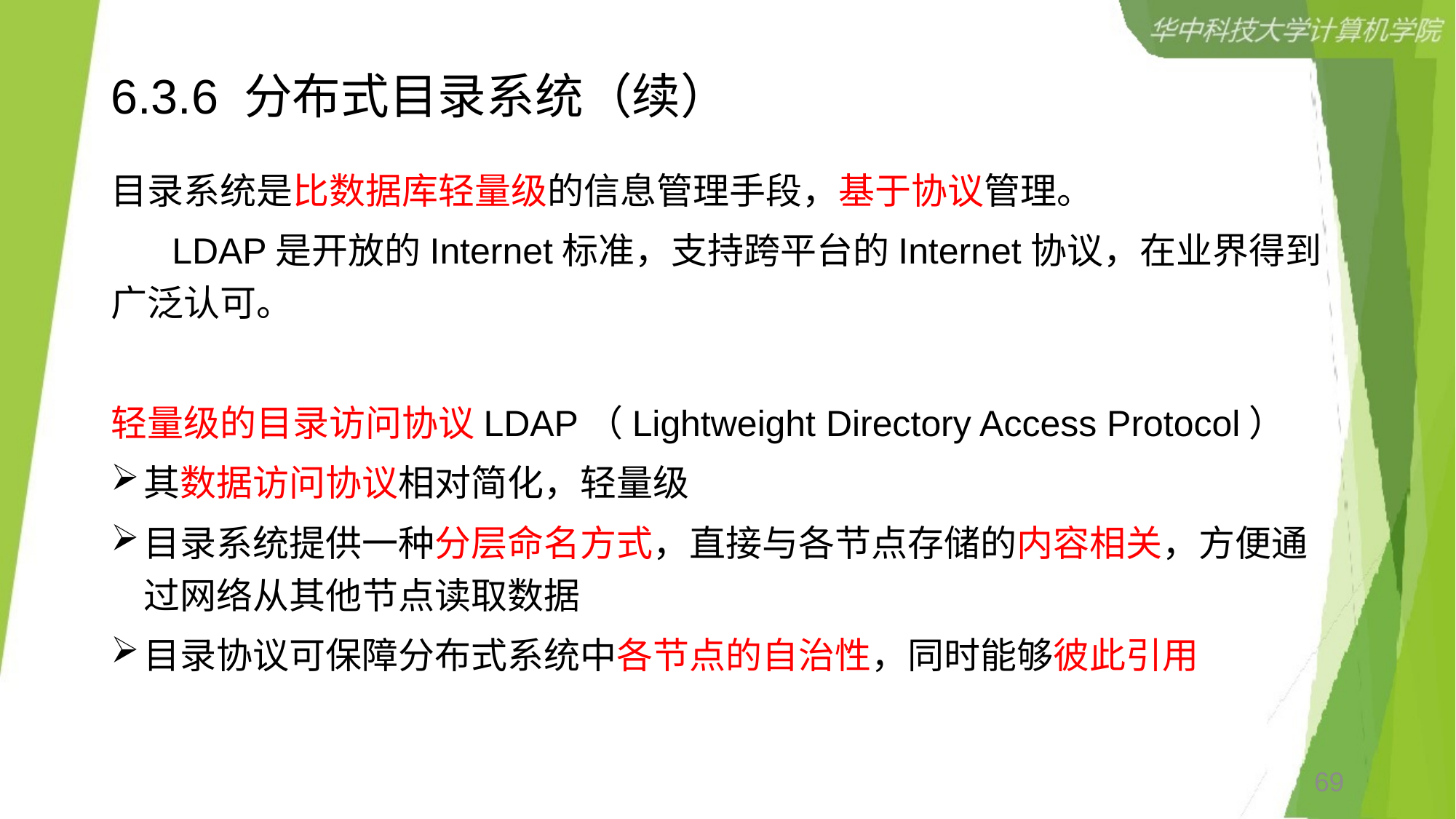

# 6.3.6 分布式目录系统（续）
目录系统是比数据库轻量级的信息管理手段，基于协议管理。
      LDAP是开放的Internet标准，支持跨平台的Internet协议，在业界得到广泛认可。

轻量级的目录访问协议LDAP（Lightweight Directory Access Protocol）
其数据访问协议相对简化，轻量级
目录系统提供一种分层命名方式，直接与各节点存储的内容相关，方便通过网络从其他节点读取数据
目录协议可保障分布式系统中各节点的自治性，同时能够彼此引用
69